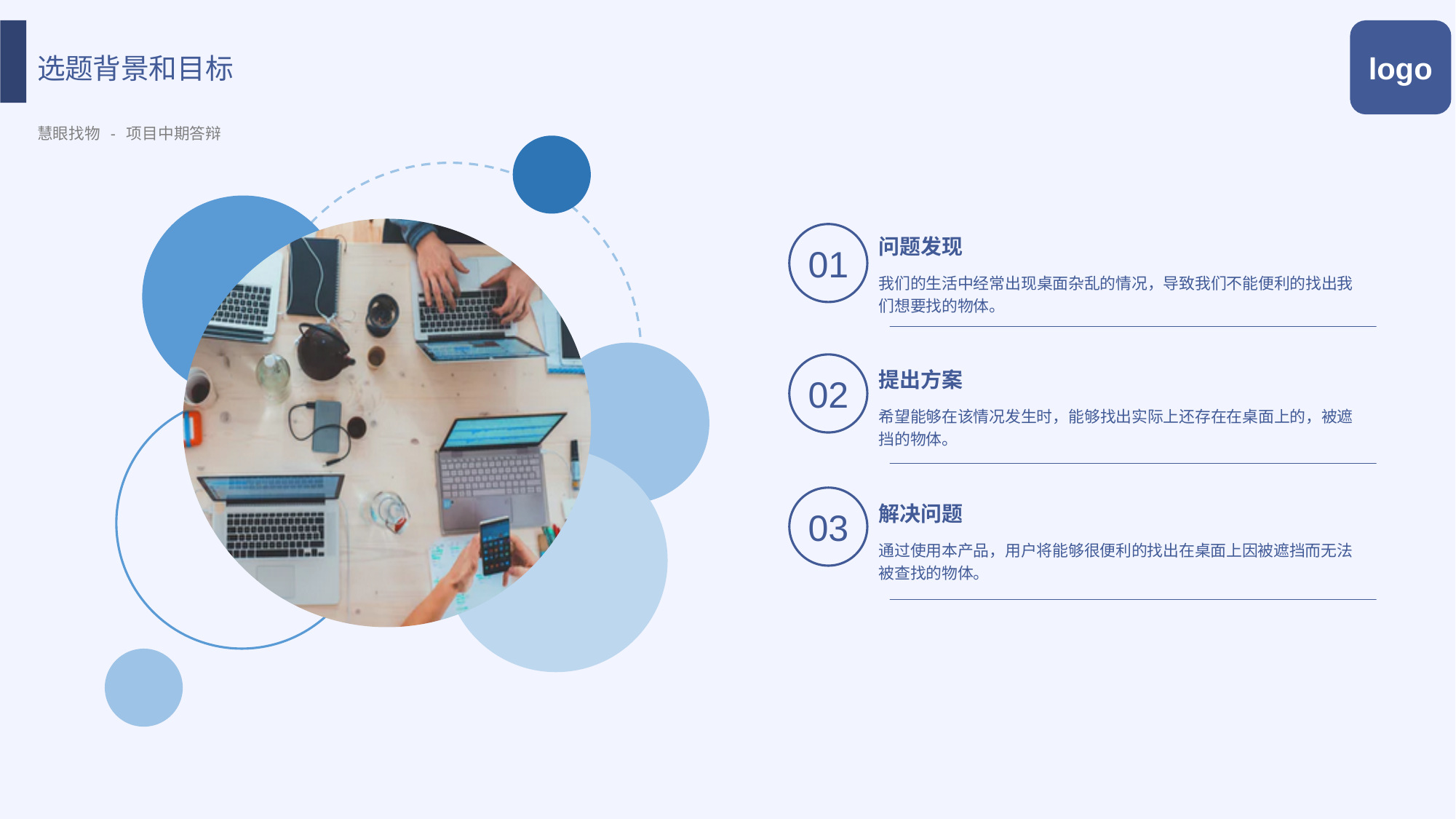

选题背景和目标

慧眼找物 - 项目中期答辩
logo

01
问题发现
我们的生活中经常出现桌面杂乱的情况，导致我们不能便利的找出我们想要找的物体。

02
提出方案

希望能够在该情况发生时，能够找出实际上还存在在桌面上的，被遮挡的物体。

03
解决问题
通过使用本产品，用户将能够很便利的找出在桌面上因被遮挡而无法被查找的物体。